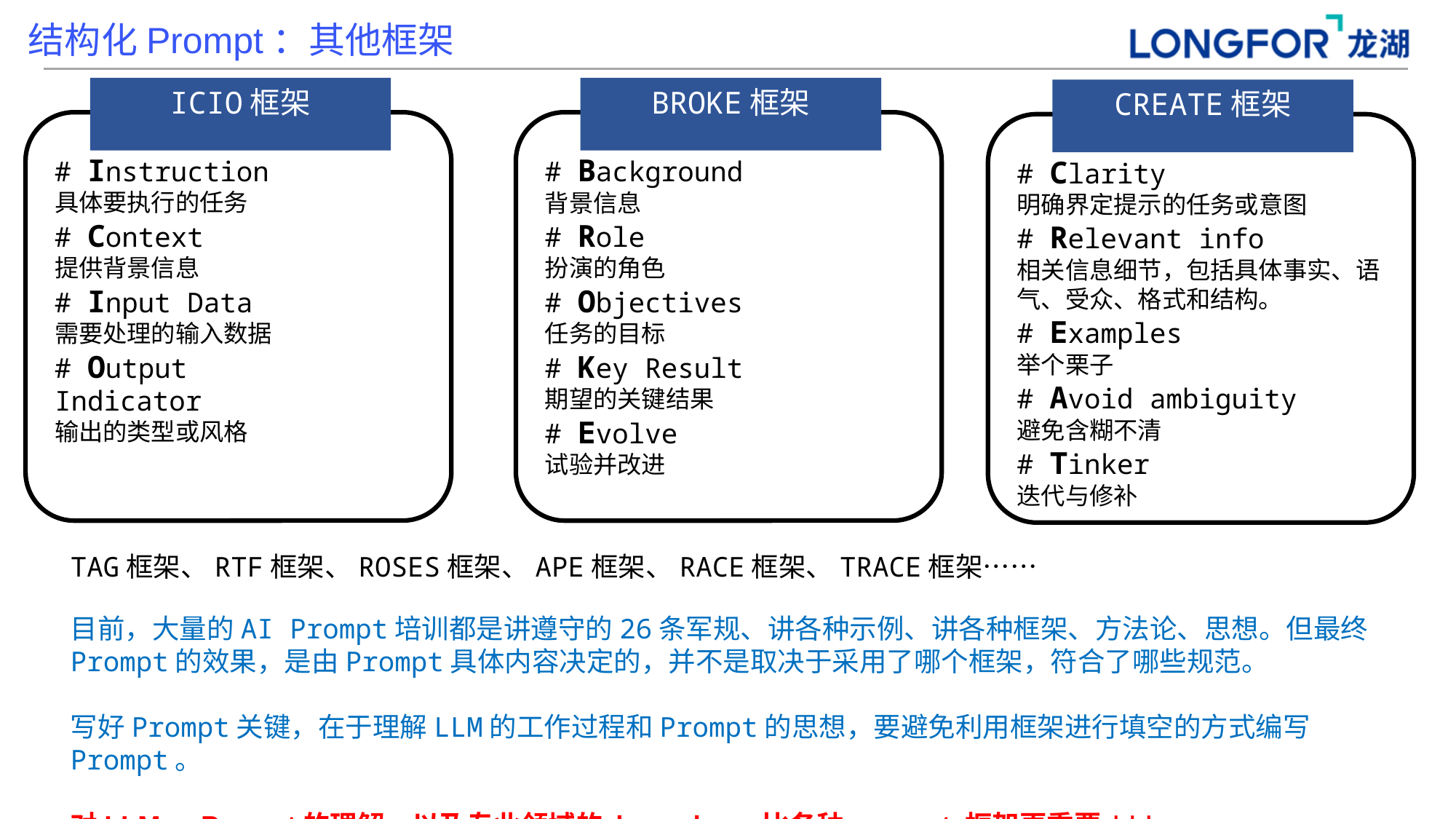

结构化Prompt：其他框架
ICIO框架
BROKE框架
CREATE框架

# Instruction
具体要执行的任务
# Context
提供背景信息
# Input Data
需要处理的输入数据
# Output Indicator
输出的类型或风格
# Background
背景信息
# Role
扮演的角色
# Objectives
任务的目标
# Key Result
期望的关键结果
# Evolve
试验并改进

# Clarity
明确界定提示的任务或意图
# Relevant info
相关信息细节，包括具体事实、语气、受众、格式和结构。
# Examples
举个栗子
# Avoid ambiguity
避免含糊不清
# Tinker
迭代与修补
TAG框架、RTF框架、ROSES框架、APE框架、RACE框架、TRACE框架……

目前，大量的AI Prompt培训都是讲遵守的26条军规、讲各种示例、讲各种框架、方法论、思想。但最终Prompt的效果，是由Prompt具体内容决定的，并不是取决于采用了哪个框架，符合了哪些规范。

写好Prompt关键，在于理解LLM的工作过程和Prompt的思想，要避免利用框架进行填空的方式编写Prompt。

对LLM、Prompt的理解，以及专业领域的 know how 比各种 prompt 框架更重要!!!